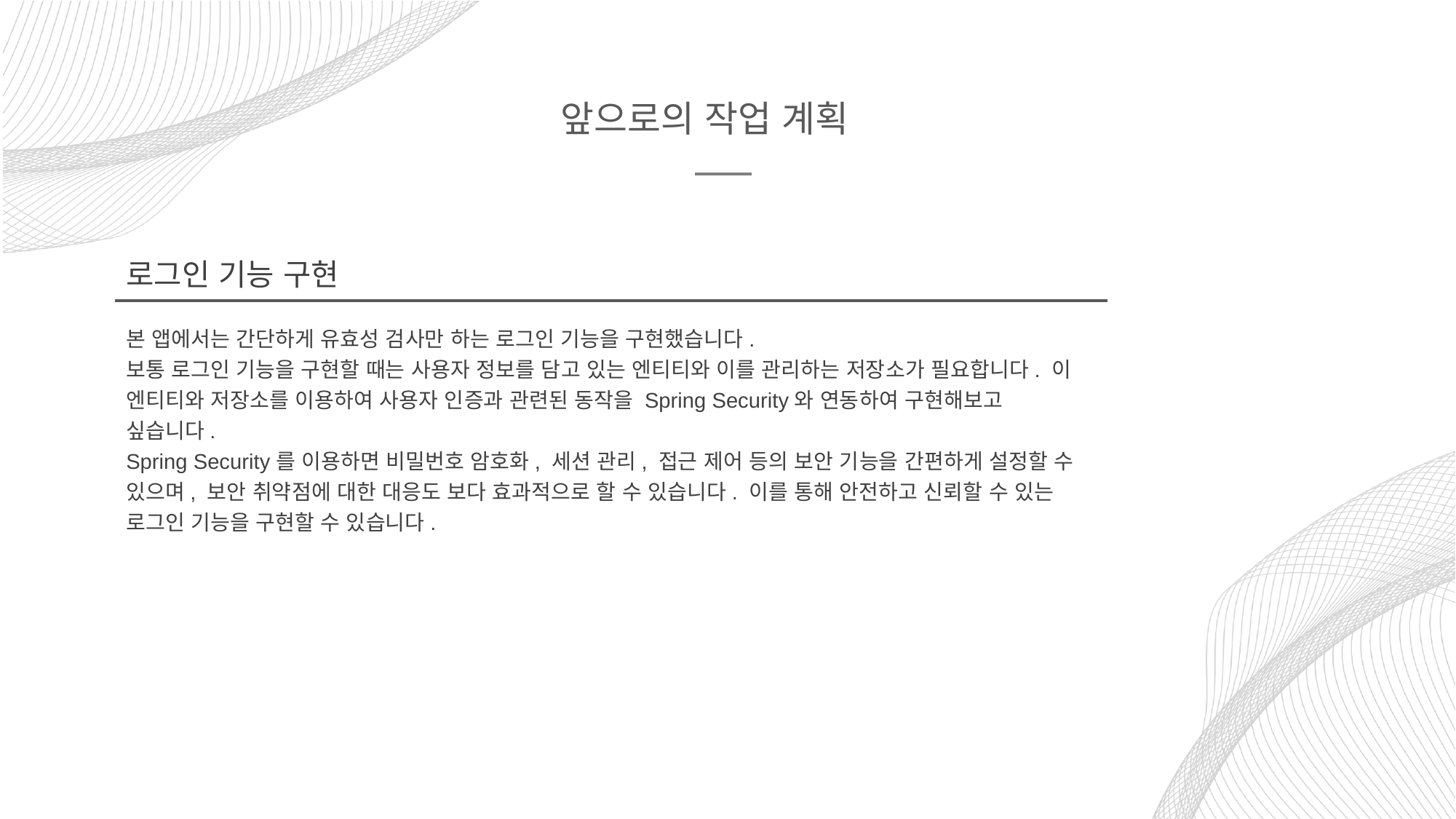

앞으로의 작업 계획
로그인 기능 구현
본 앱에서는 간단하게 유효성 검사만 하는 로그인 기능을 구현했습니다.
보통 로그인 기능을 구현할 때는 사용자 정보를 담고 있는 엔티티와 이를 관리하는 저장소가 필요합니다. 이 엔티티와 저장소를 이용하여 사용자 인증과 관련된 동작을 Spring Security와 연동하여 구현해보고 싶습니다.
Spring Security를 이용하면 비밀번호 암호화, 세션 관리, 접근 제어 등의 보안 기능을 간편하게 설정할 수 있으며, 보안 취약점에 대한 대응도 보다 효과적으로 할 수 있습니다. 이를 통해 안전하고 신뢰할 수 있는 로그인 기능을 구현할 수 있습니다.